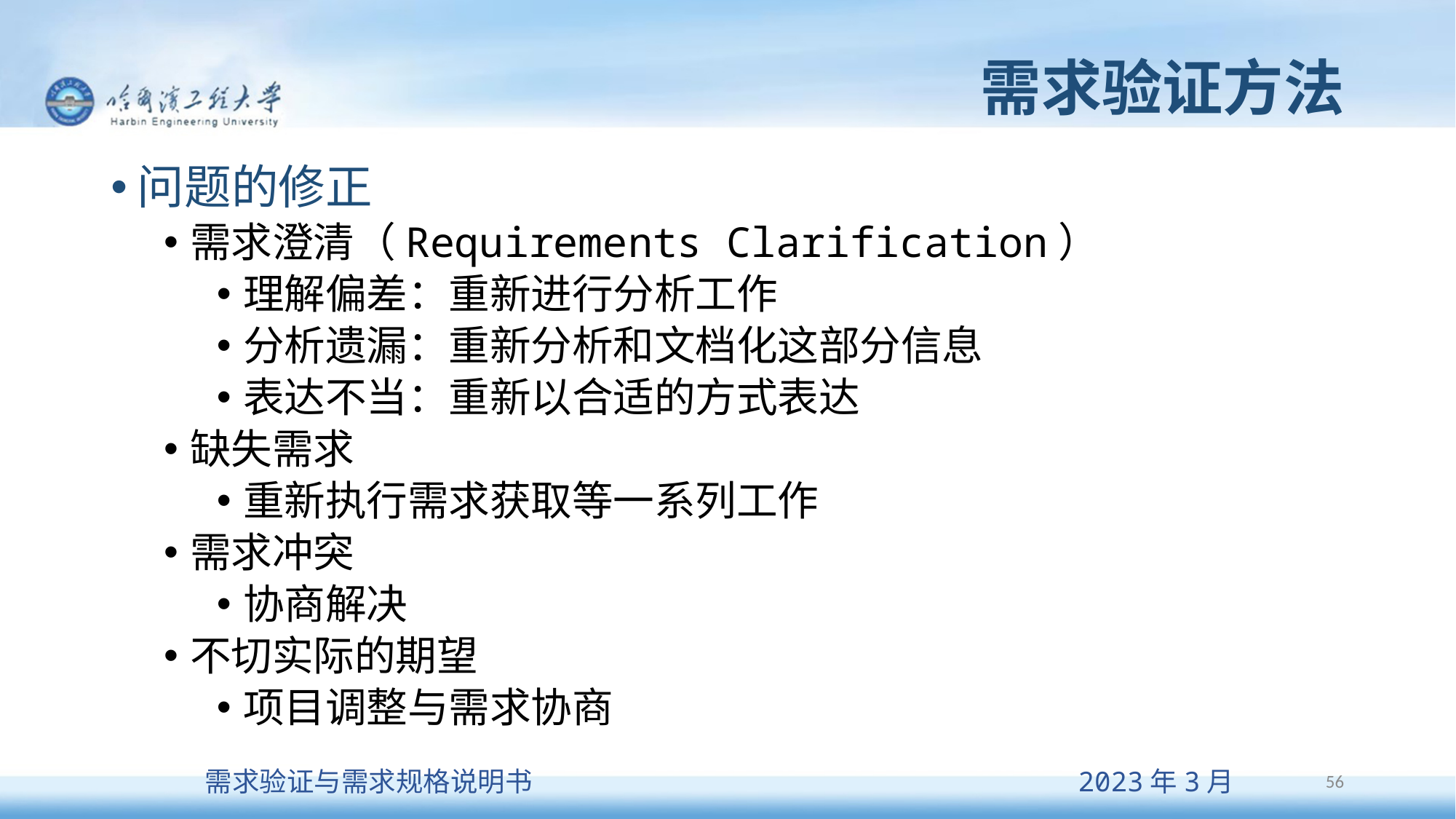

# 需求验证方法
问题的修正
需求澄清（Requirements Clarification）
理解偏差：重新进行分析工作
分析遗漏：重新分析和文档化这部分信息
表达不当：重新以合适的方式表达
缺失需求
重新执行需求获取等一系列工作
需求冲突
协商解决
不切实际的期望
项目调整与需求协商

56